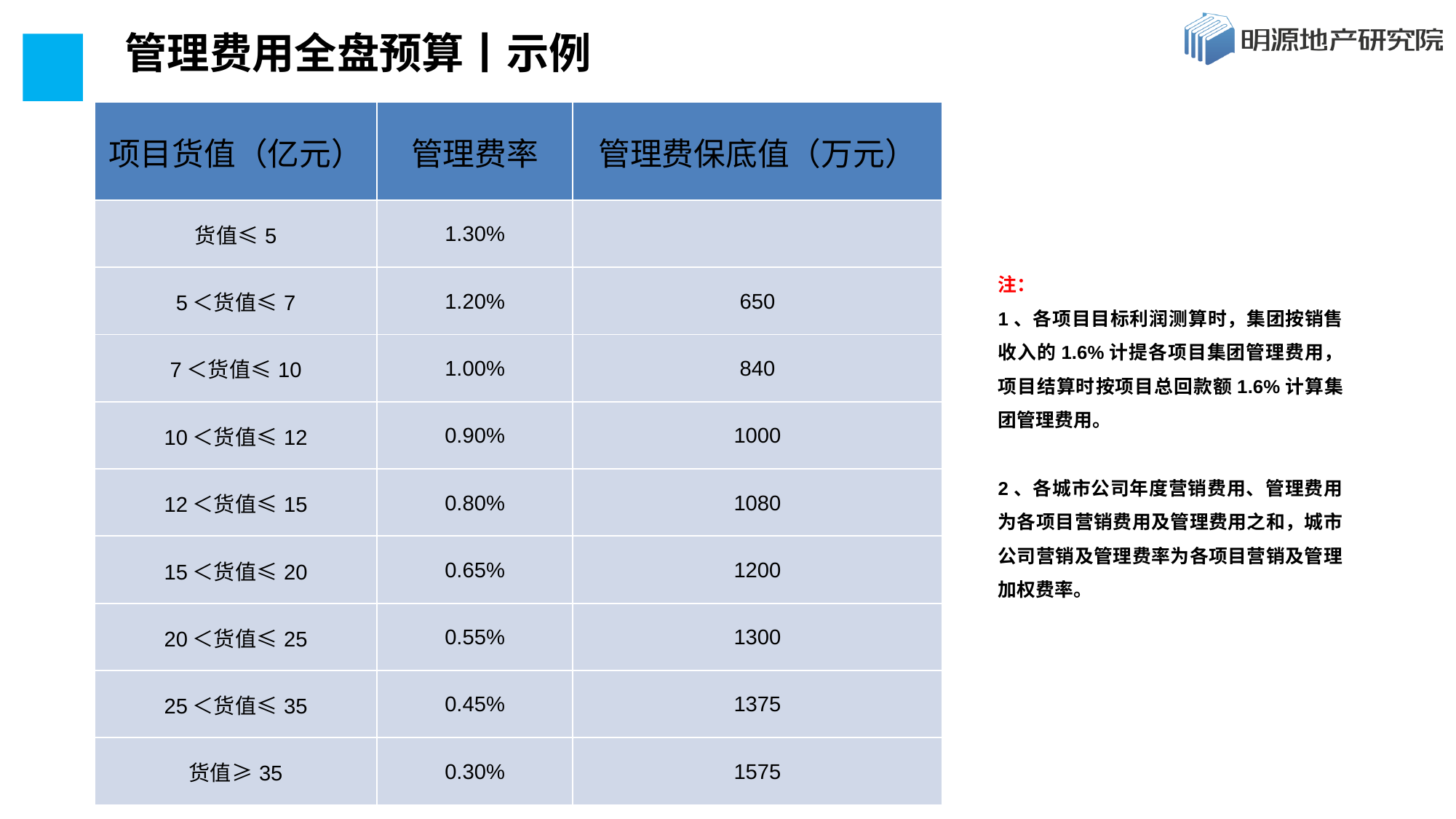

管理费用全盘预算丨示例
| 项目货值（亿元） | 管理费率 | 管理费保底值（万元） |
| --- | --- | --- |
| 货值≤5 | 1.30% |  |
| 5＜货值≤7 | 1.20% | 650 |
| 7＜货值≤10 | 1.00% | 840 |
| 10＜货值≤12 | 0.90% | 1000 |
| 12＜货值≤15 | 0.80% | 1080 |
| 15＜货值≤20 | 0.65% | 1200 |
| 20＜货值≤25 | 0.55% | 1300 |
| 25＜货值≤35 | 0.45% | 1375 |
| 货值≥35 | 0.30% | 1575 |
注：
1、各项目目标利润测算时，集团按销售收入的1.6%计提各项目集团管理费用，项目结算时按项目总回款额1.6%计算集团管理费用。

2、各城市公司年度营销费用、管理费用为各项目营销费用及管理费用之和，城市公司营销及管理费率为各项目营销及管理加权费率。